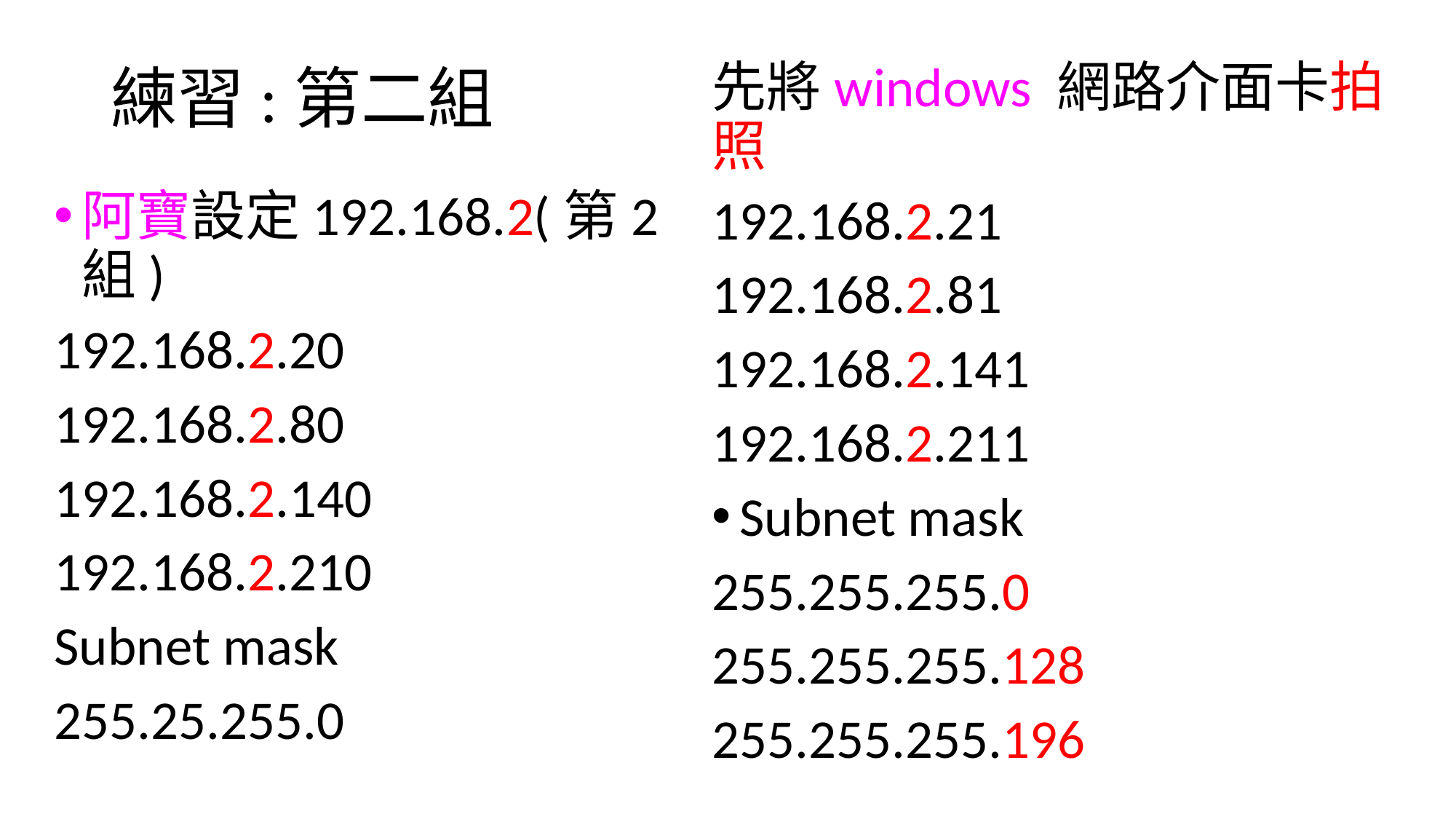

# 練習:第二組
先將windows 網路介面卡拍照
192.168.2.21
192.168.2.81
192.168.2.141
192.168.2.211
Subnet mask
255.255.255.0
255.255.255.128
255.255.255.196

阿寶設定192.168.2(第2組)
192.168.2.20
192.168.2.80
192.168.2.140
192.168.2.210
Subnet mask
255.25.255.0